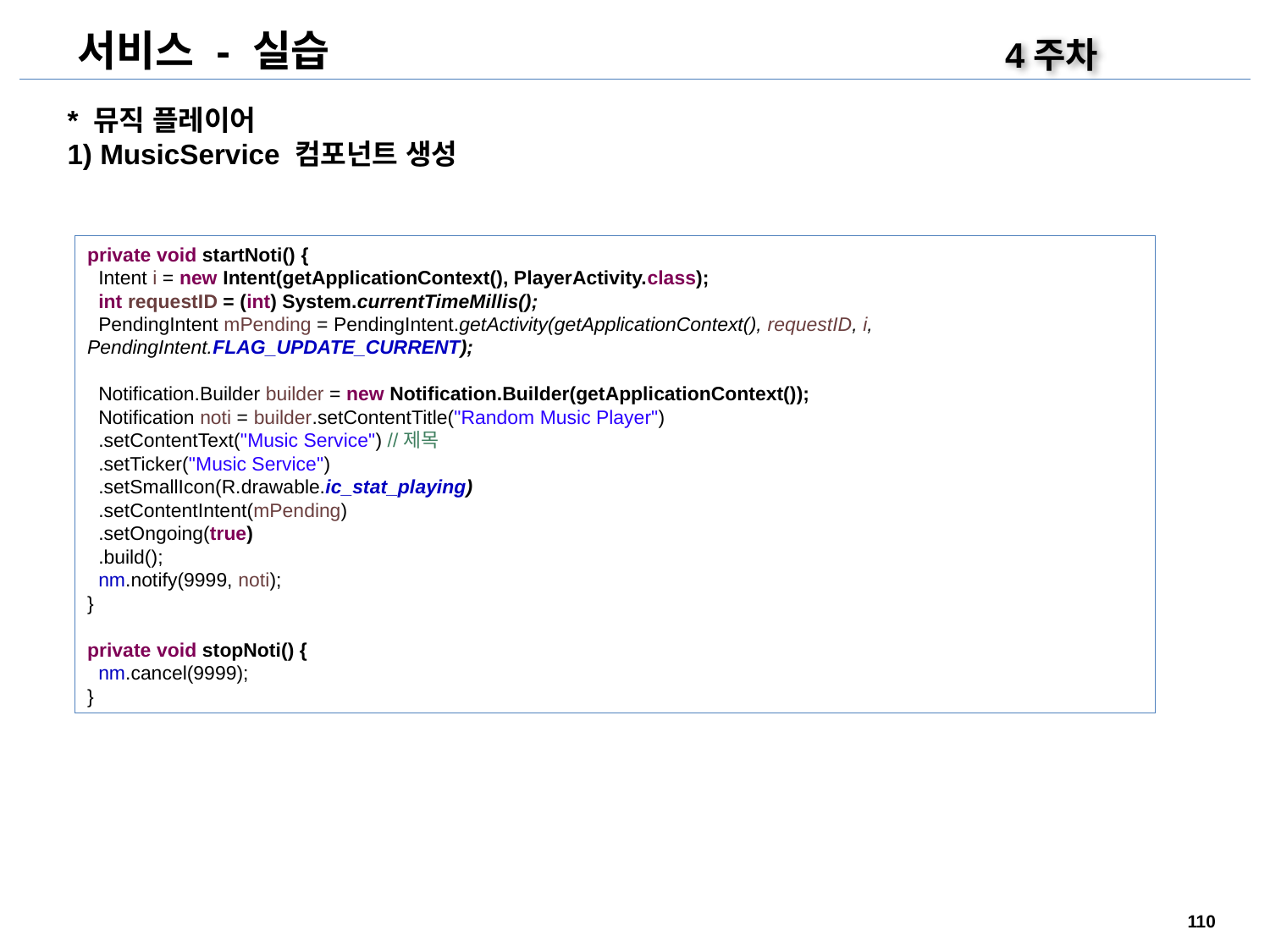

서비스 - 실습
4주차
* 뮤직 플레이어
1) MusicService 컴포넌트 생성
private void startNoti() {
  Intent i = new Intent(getApplicationContext(), PlayerActivity.class);
  int requestID = (int) System.currentTimeMillis();
  PendingIntent mPending = PendingIntent.getActivity(getApplicationContext(), requestID, i, PendingIntent.FLAG_UPDATE_CURRENT);

  Notification.Builder builder = new Notification.Builder(getApplicationContext());
  Notification noti = builder.setContentTitle("Random Music Player")
  .setContentText("Music Service") //제목
  .setTicker("Music Service")
  .setSmallIcon(R.drawable.ic_stat_playing)
  .setContentIntent(mPending)
  .setOngoing(true)
  .build();
  nm.notify(9999, noti);
}

private void stopNoti() {
  nm.cancel(9999);
}